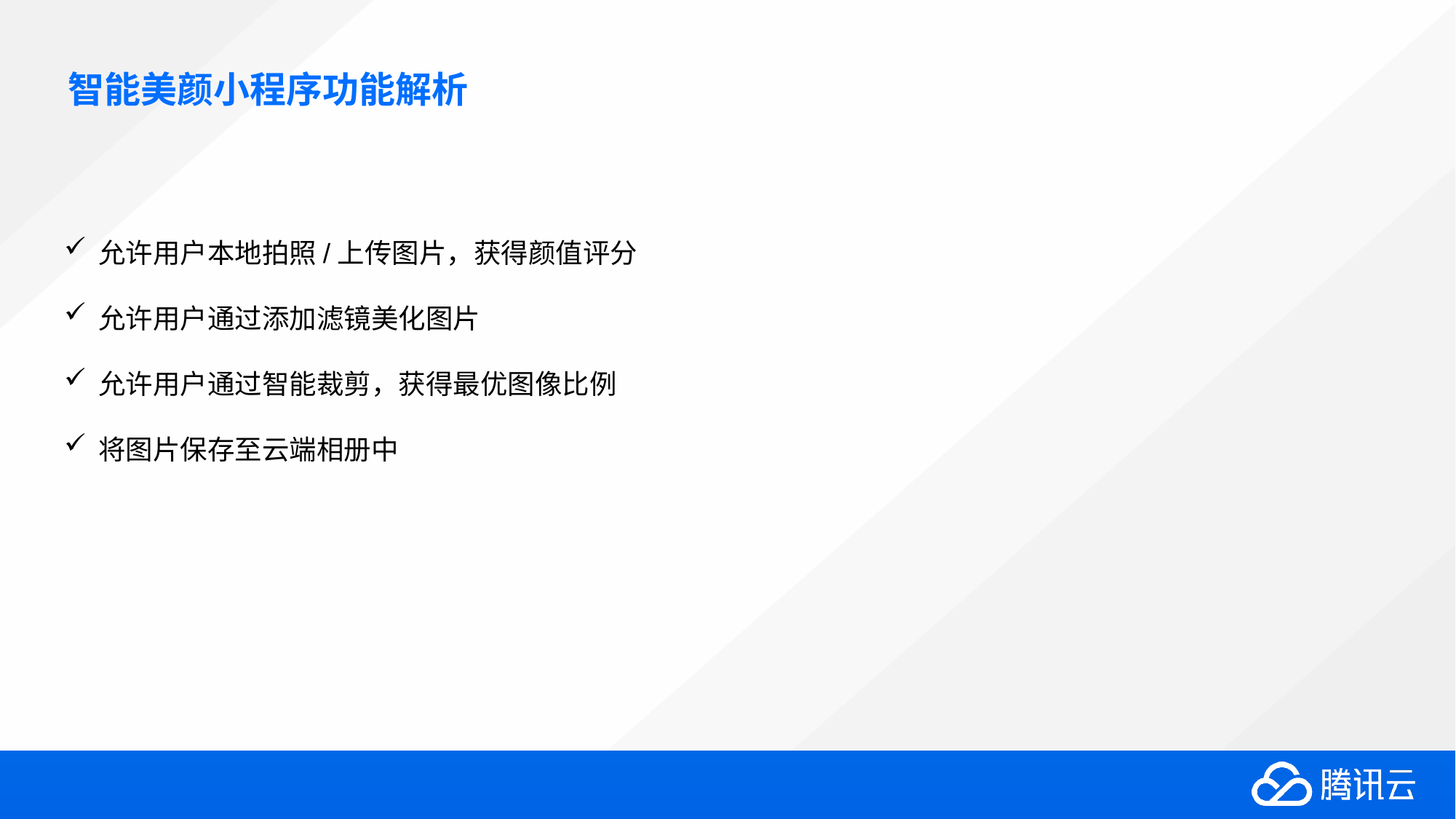

# 智能美颜小程序功能解析
允许用户本地拍照/上传图片，获得颜值评分
允许用户通过添加滤镜美化图片
允许用户通过智能裁剪，获得最优图像比例
将图片保存至云端相册中